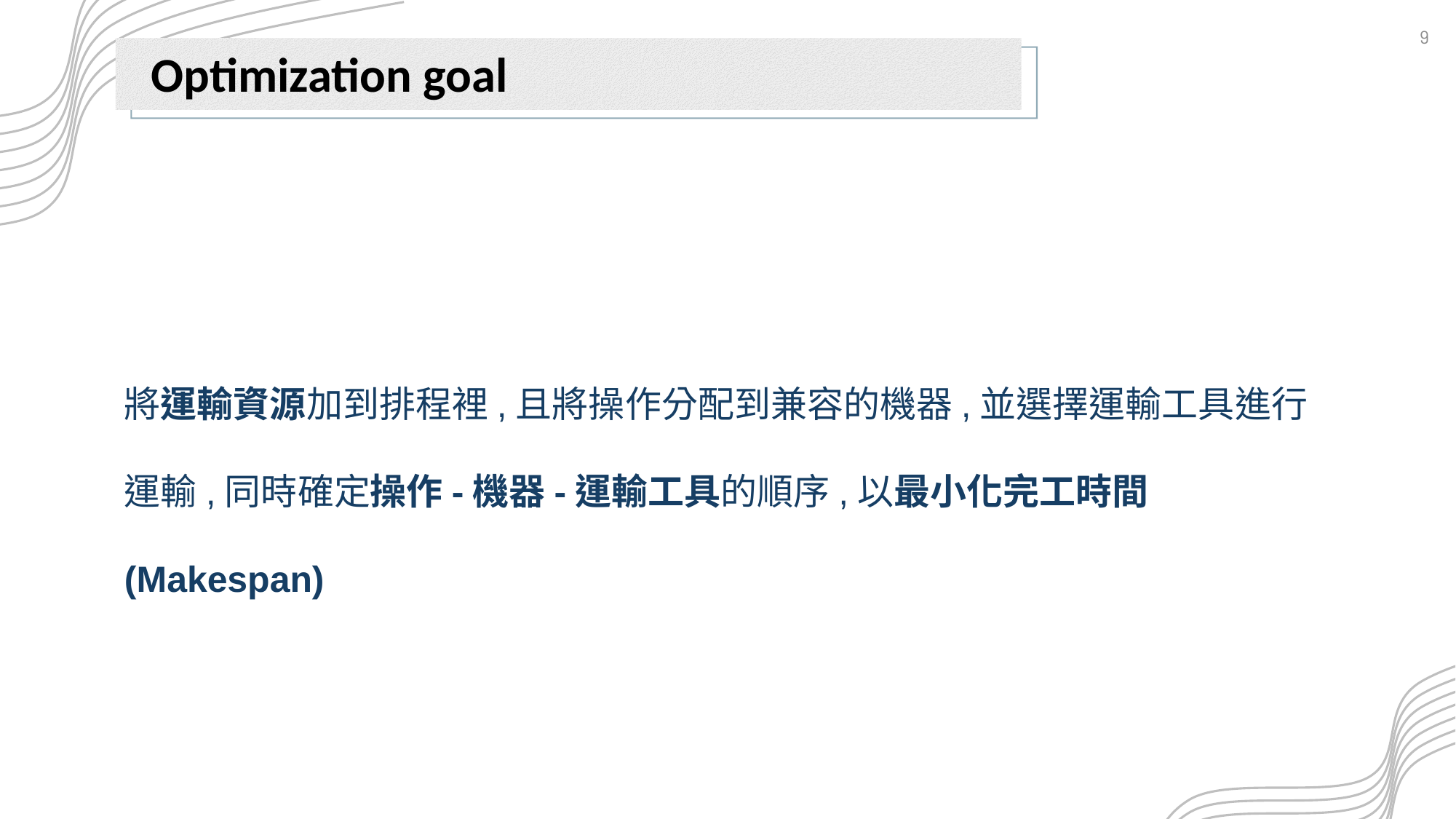

9

Optimization goal

將運輸資源加到排程裡,且將操作分配到兼容的機器,並選擇運輸工具進行運輸,同時確定操作-機器-運輸工具的順序,以最小化完工時間(Makespan)